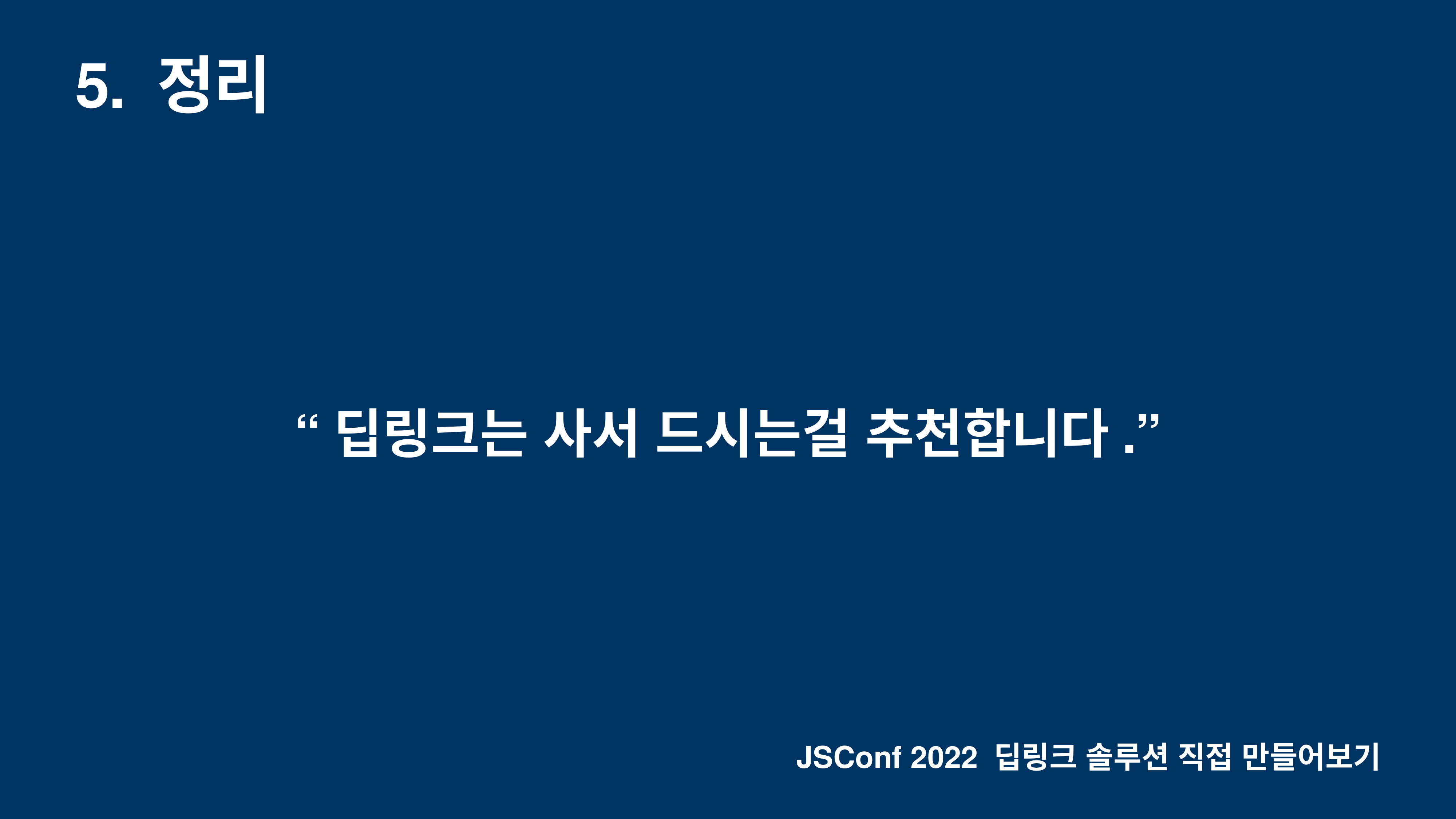

# 5. 정리
“딥링크는 사서 드시는걸 추천합니다.”
JSConf 2022 딥링크 솔루션 직접 만들어보기